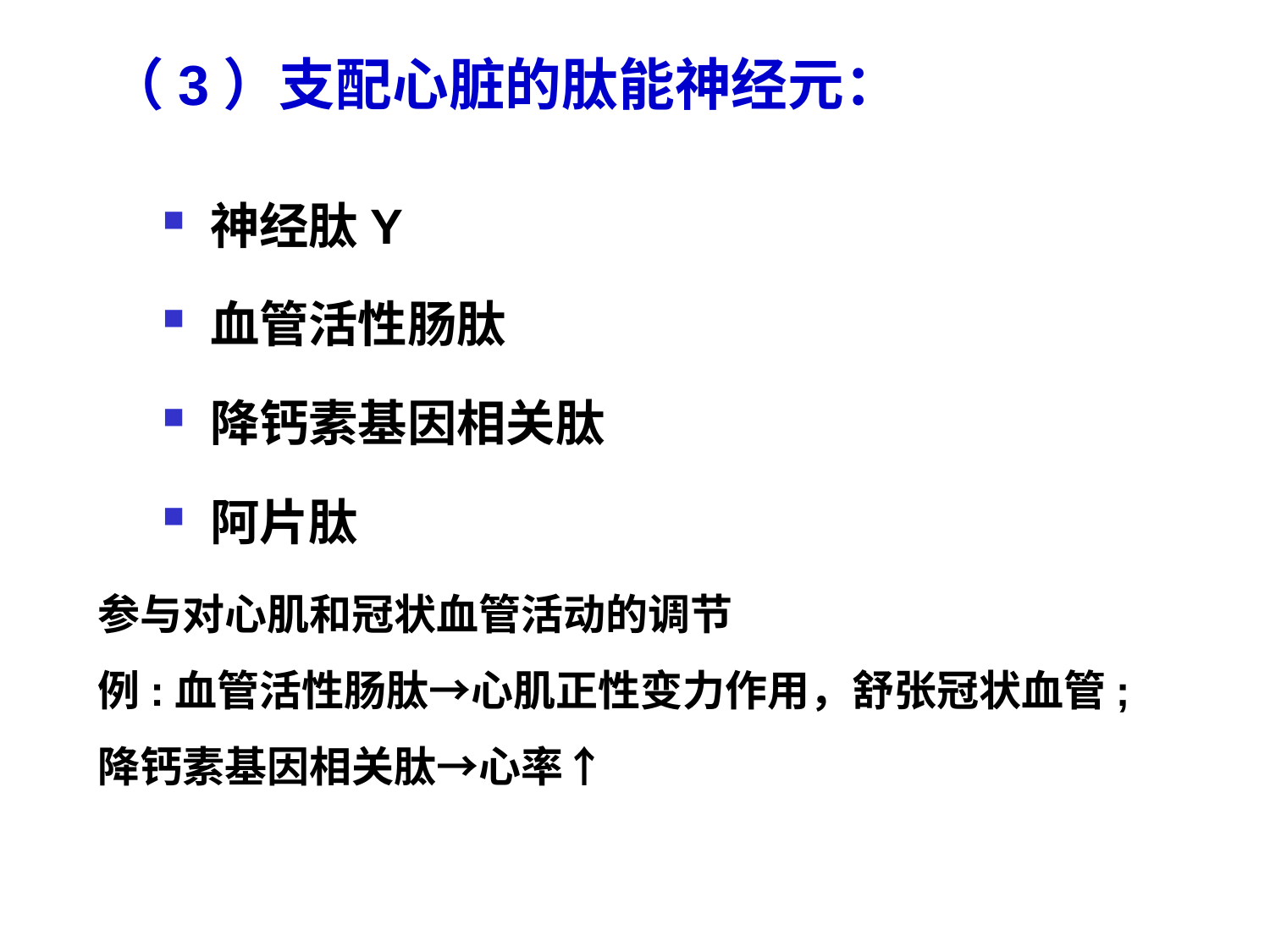

# （3）支配心脏的肽能神经元：
神经肽Y
血管活性肠肽
降钙素基因相关肽
阿片肽
参与对心肌和冠状血管活动的调节
例:血管活性肠肽→心肌正性变力作用，舒张冠状血管;    降钙素基因相关肽→心率↑